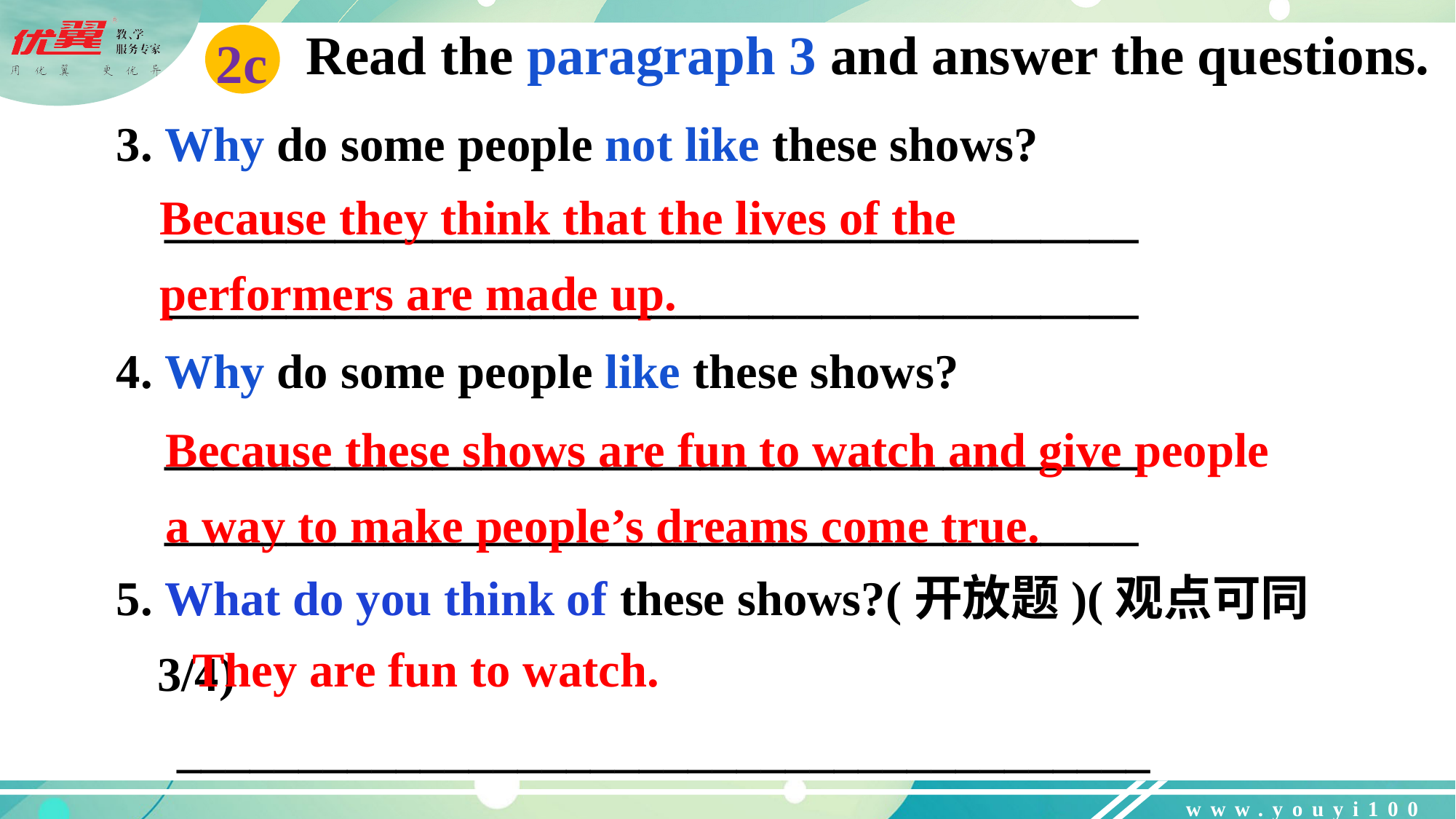

2c

Read the paragraph 3 and answer the questions.
3. Why do some people not like these shows?
    ________________________________________
    ________________________________________
4. Why do some people like these shows?
    ________________________________________
    ________________________________________
5. What do you think of these shows?(开放题)(观点可同3/4)
     ________________________________________
Because they think that the lives of the
performers are made up.
Because these shows are fun to watch and give people a way to make people’s dreams come true.
They are fun to watch.